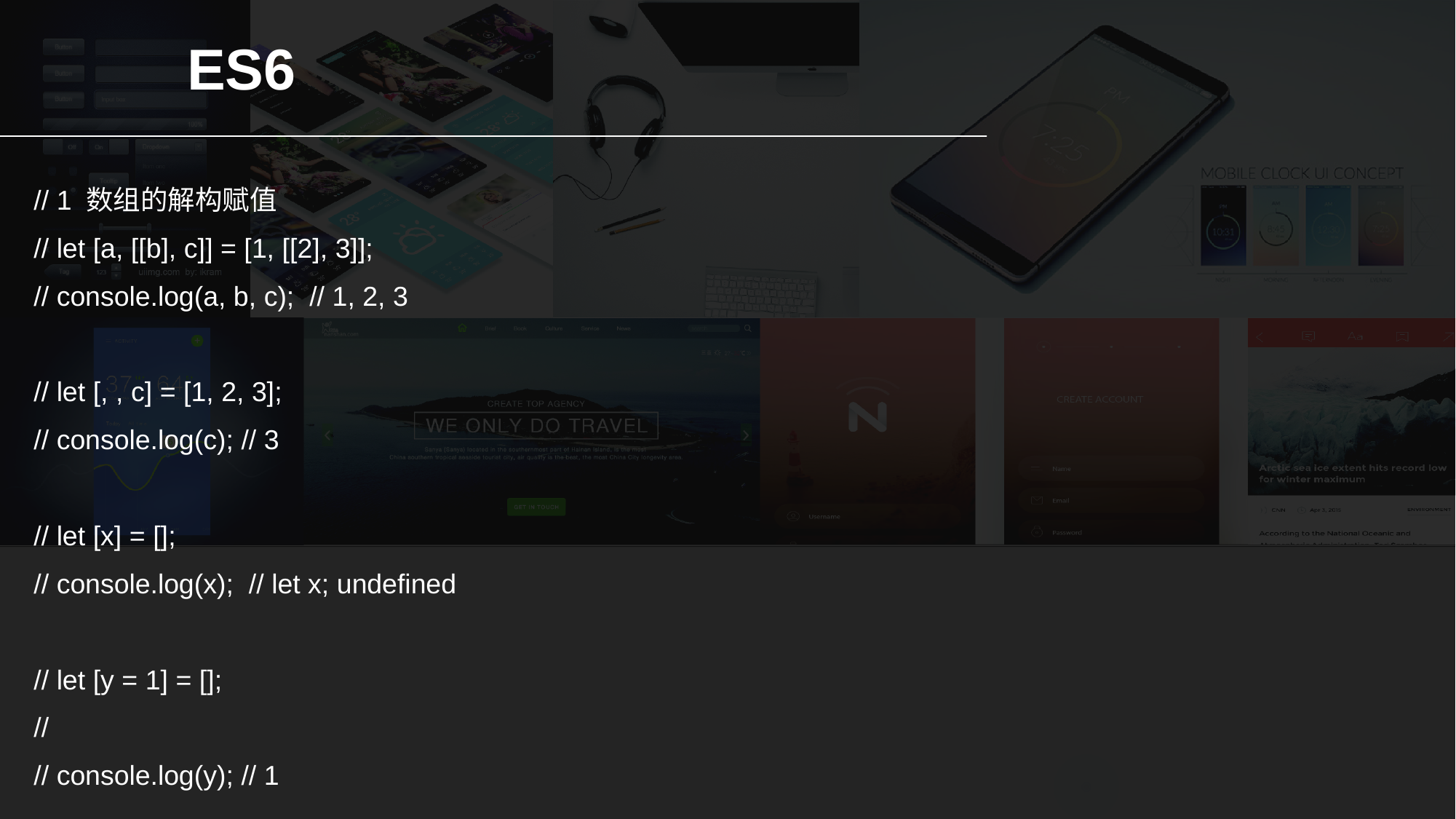

ES6

// 1 数组的解构赋值
// let [a, [[b], c]] = [1, [[2], 3]];
// console.log(a, b, c);  // 1, 2, 3

// let [, , c] = [1, 2, 3];
// console.log(c); // 3

// let [x] = [];
// console.log(x);  // let x; undefined

// let [y = 1] = [];
//
// console.log(y); // 1